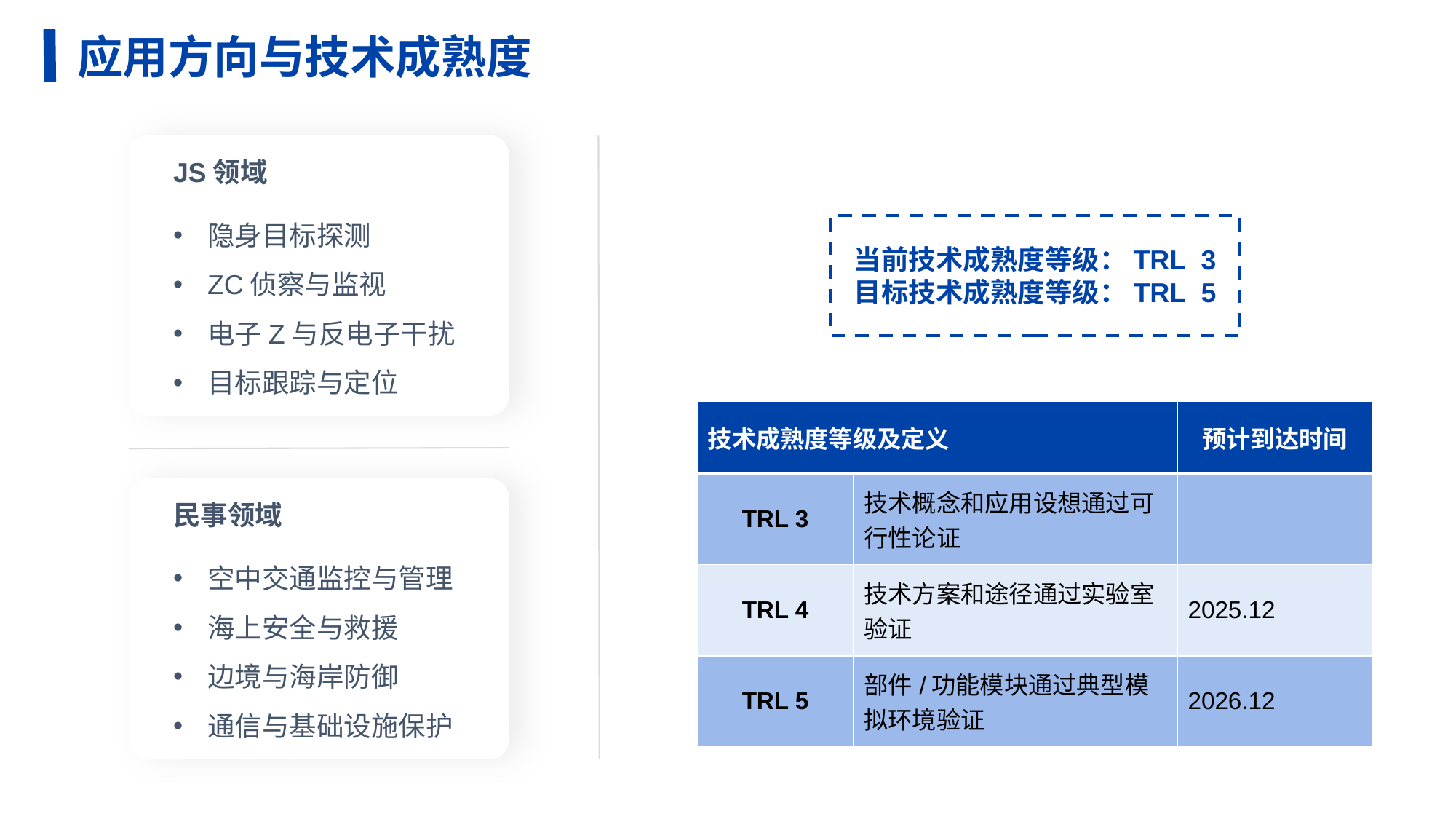

预期成果 - 创新点
应用方向与技术成熟度

JS领域
隐身目标探测
ZC侦察与监视
电子Z与反电子干扰
目标跟踪与定位
当前技术成熟度等级：TRL  3
目标技术成熟度等级：TRL  5
| 技术成熟度等级及定义 |  | 预计到达时间 |
| --- | --- | --- |
| TRL 3 | 技术概念和应用设想通过可行性论证 |  |
| TRL 4 | 技术方案和途径通过实验室验证 | 2025.12 |
| TRL 5 | 部件/功能模块通过典型模拟环境验证 | 2026.12 |

民事领域
空中交通监控与管理
海上安全与救援
边境与海岸防御
通信与基础设施保护